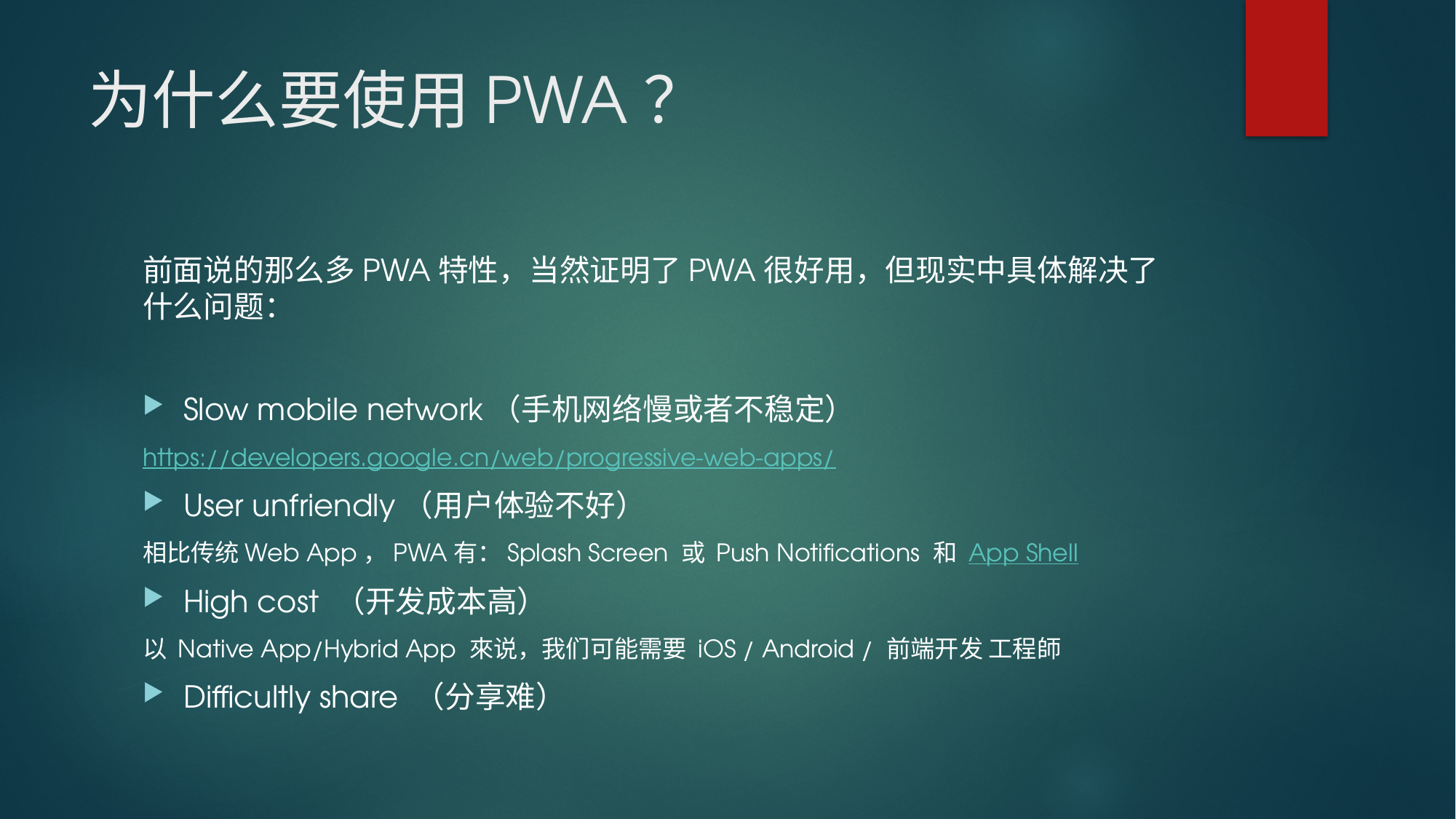

# 为什么要使用PWA？
前面说的那么多PWA特性，当然证明了PWA很好用，但现实中具体解决了什么问题：

Slow mobile network（手机网络慢或者不稳定）
https://developers.google.cn/web/progressive-web-apps/
User unfriendly（用户体验不好）
相比传统Web App，PWA有：Splash Screen 或 Push Notifications 和 App Shell
High cost （开发成本高）
以 Native App/Hybrid App 來说，我们可能需要 iOS / Android / 前端开发 工程師
Difficultly share （分享难）